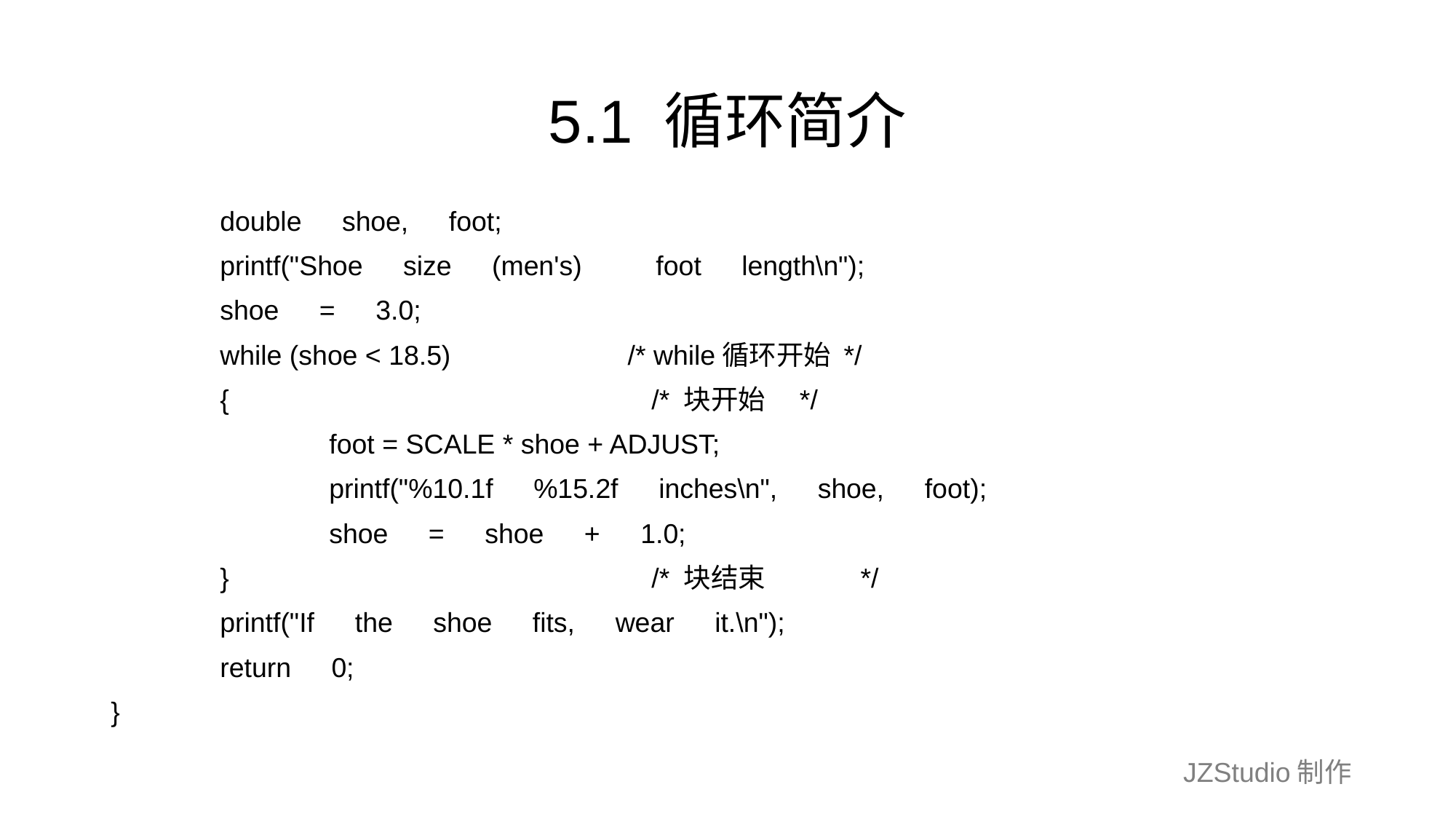

# 5.1 循环简介
	double　shoe,　foot;
	printf("Shoe　size　(men's)　　 foot　length\n");
	shoe　=　3.0;
	while (shoe < 18.5)　　　　　　/* while循环开始 */
	{　　　　　　　　　　　　　　　/* 块开始　*/
		foot = SCALE * shoe + ADJUST;
		printf("%10.1f　%15.2f　inches\n",　shoe,　foot);
		shoe　=　shoe　+　1.0;
	}　　　　　　　　　　　　　　　/* 块结束　　　 */
	printf("If　the　shoe　fits,　wear　it.\n");
	return　0;
}